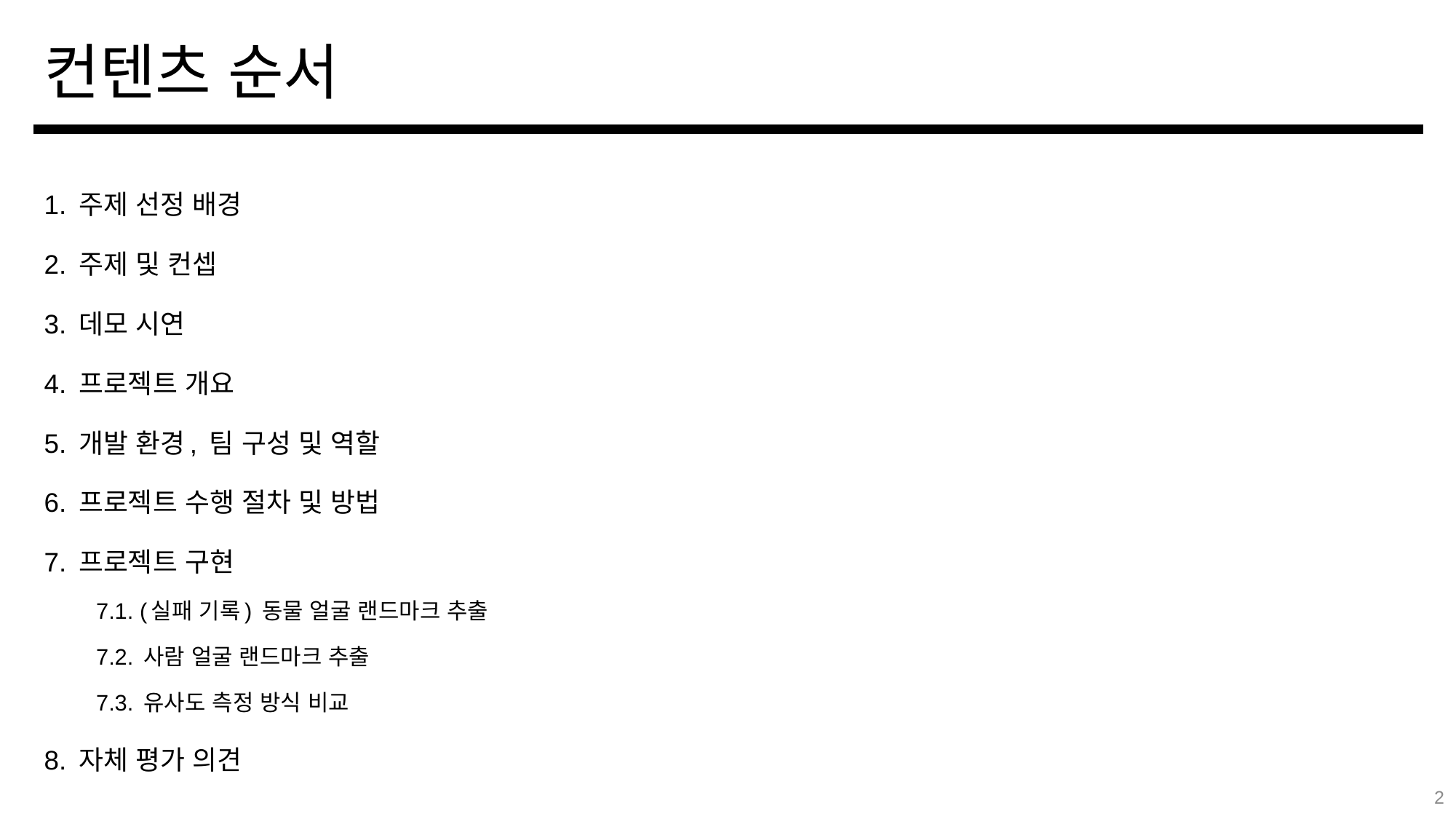

# 컨텐츠 순서
1. 주제 선정 배경
2. 주제 및 컨셉
3. 데모 시연
4. 프로젝트 개요
5. 개발 환경, 팀 구성 및 역할
6. 프로젝트 수행 절차 및 방법
7. 프로젝트 구현
7.1. (실패 기록) 동물 얼굴 랜드마크 추출
7.2. 사람 얼굴 랜드마크 추출
7.3. 유사도 측정 방식 비교
8. 자체 평가 의견
2